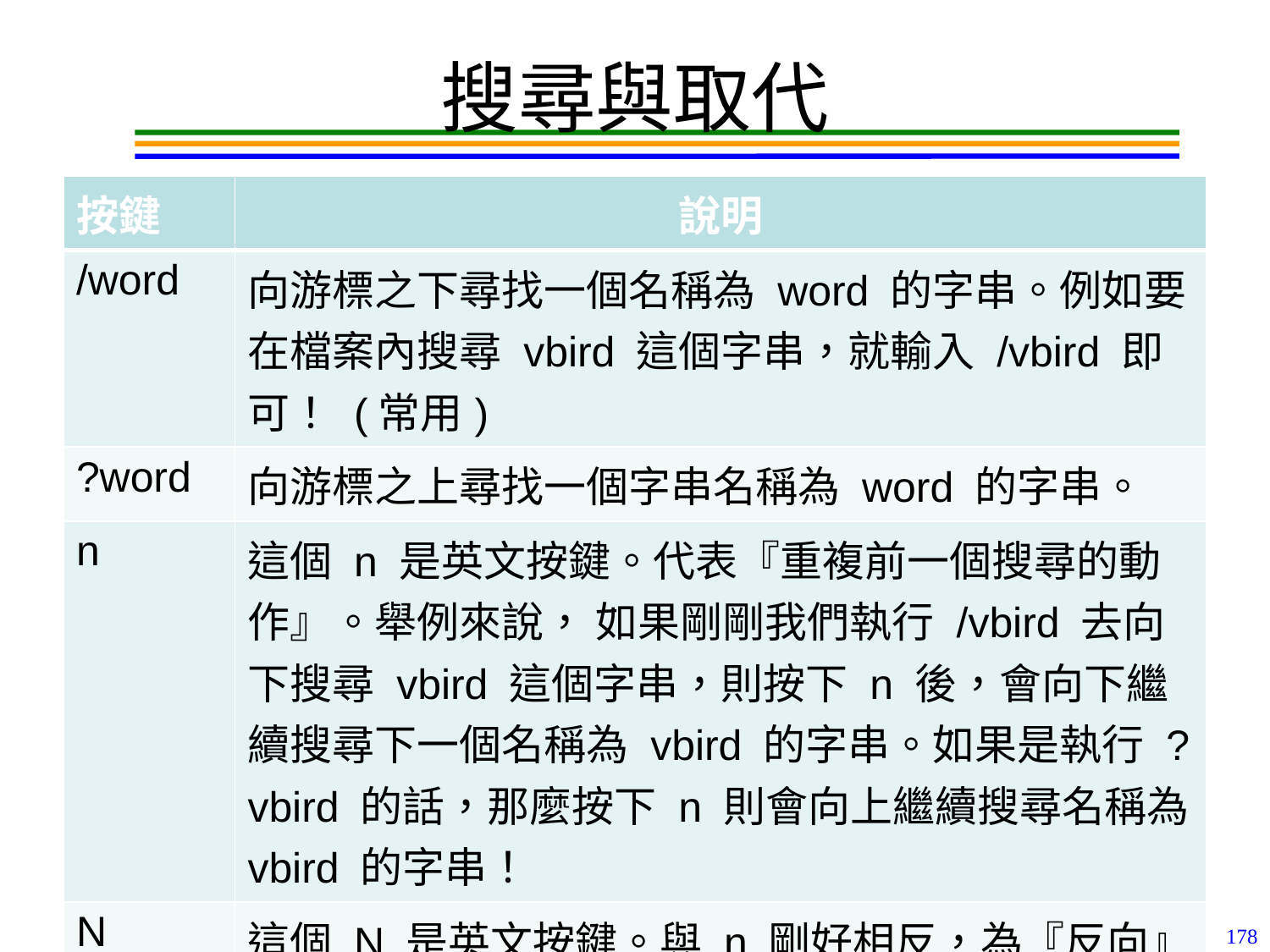

# 搜尋與取代
| 按鍵 | 說明 |
| --- | --- |
| /word | 向游標之下尋找一個名稱為 word 的字串。例如要在檔案內搜尋 vbird 這個字串，就輸入 /vbird 即可！ (常用) |
| ?word | 向游標之上尋找一個字串名稱為 word 的字串。 |
| n | 這個 n 是英文按鍵。代表『重複前一個搜尋的動作』。舉例來說， 如果剛剛我們執行 /vbird 去向下搜尋 vbird 這個字串，則按下 n 後，會向下繼續搜尋下一個名稱為 vbird 的字串。如果是執行 ?vbird 的話，那麼按下 n 則會向上繼續搜尋名稱為 vbird 的字串！ |
| N | 這個 N 是英文按鍵。與 n 剛好相反，為『反向』進行前一個搜尋動作。 例如 /vbird 後，按下 N 則表示『向上』搜尋 vbird。 |
178